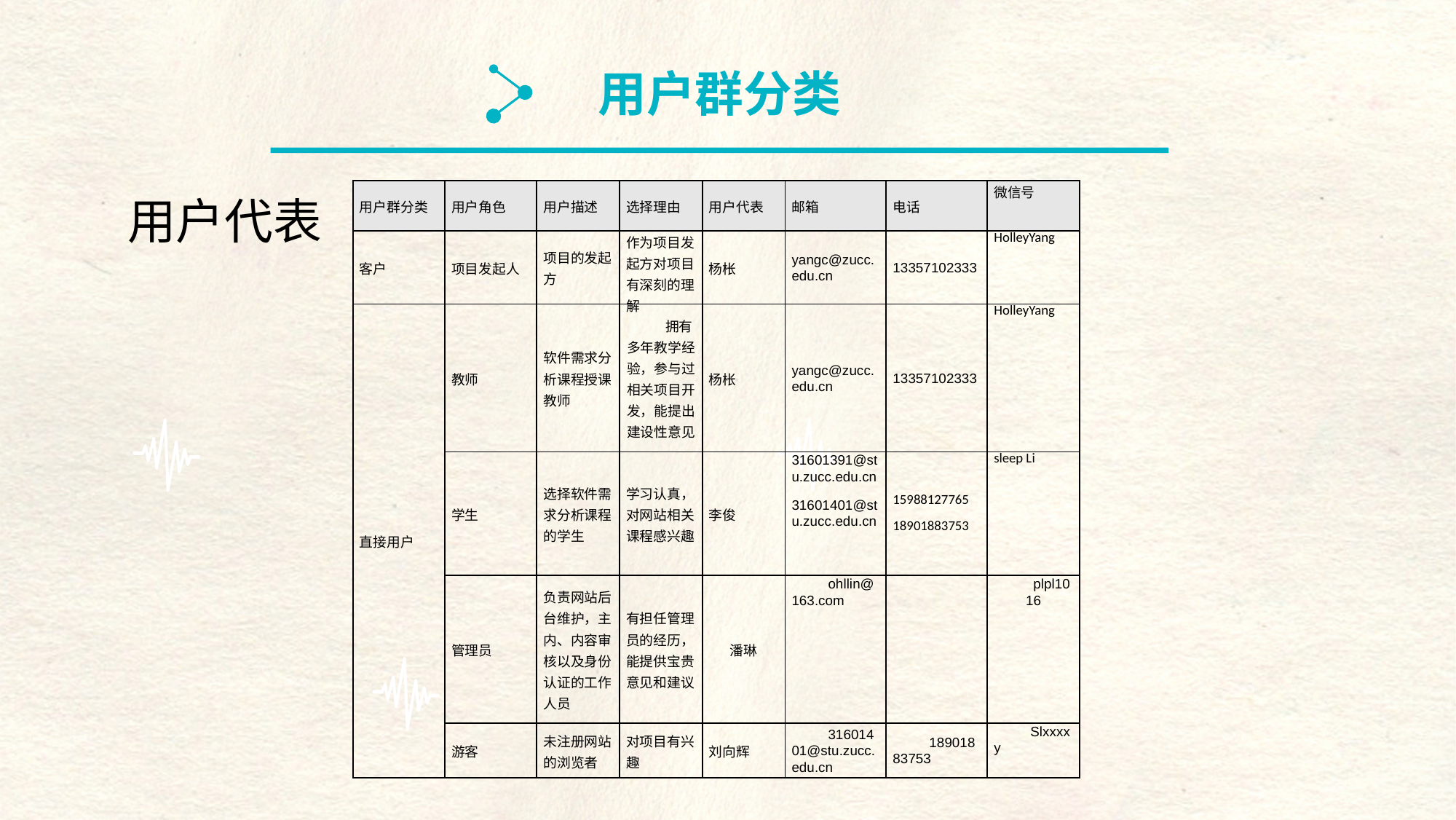

用户群分类

| 用户群分类 | 用户角色 | 用户描述 | 选择理由 | 用户代表 | 邮箱 | 电话 | 微信号 |
| --- | --- | --- | --- | --- | --- | --- | --- |
| 客户 | 项目发起人 | 项目的发起方 | 作为项目发起方对项目有深刻的理解 | 杨枨 | yangc@zucc.edu.cn | 13357102333 | HolleyYang |
| 直接用户 | 教师 | 软件需求分析课程授课教师 | 拥有多年教学经验，参与过相关项目开发，能提出建设性意见 | 杨枨 | yangc@zucc.edu.cn | 13357102333 | HolleyYang |
|  | 学生 | 选择软件需求分析课程的学生 | 学习认真，对网站相关课程感兴趣 | 李俊 | 31601391@stu.zucc.edu.cn 31601401@stu.zucc.edu.cn | 15988127765 18901883753 | sleep Li |
|  | 管理员 | 负责网站后台维护，主内、内容审核以及身份认证的工作人员 | 有担任管理员的经历，能提供宝贵意见和建议 | 潘琳 | ohllin@163.com |  | plpl1016 |
|  | 游客 | 未注册网站的浏览者 | 对项目有兴趣 | 刘向辉 | 31601401@stu.zucc.edu.cn | 18901883753 | Slxxxxy |
用户代表